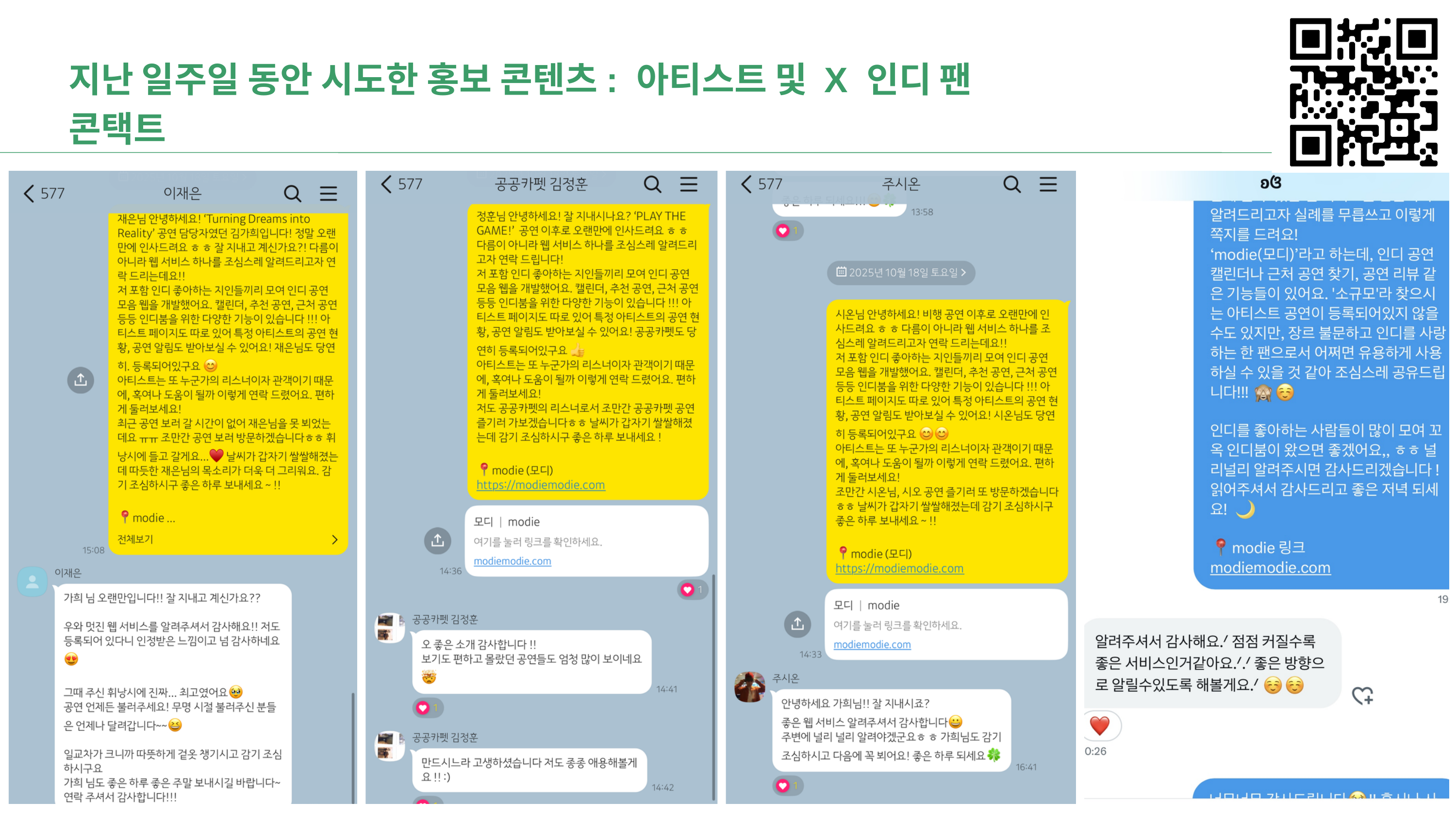

지난 일주일 동안 시도한 홍보 콘텐츠: 아티스트 및 X 인디 팬 콘택트